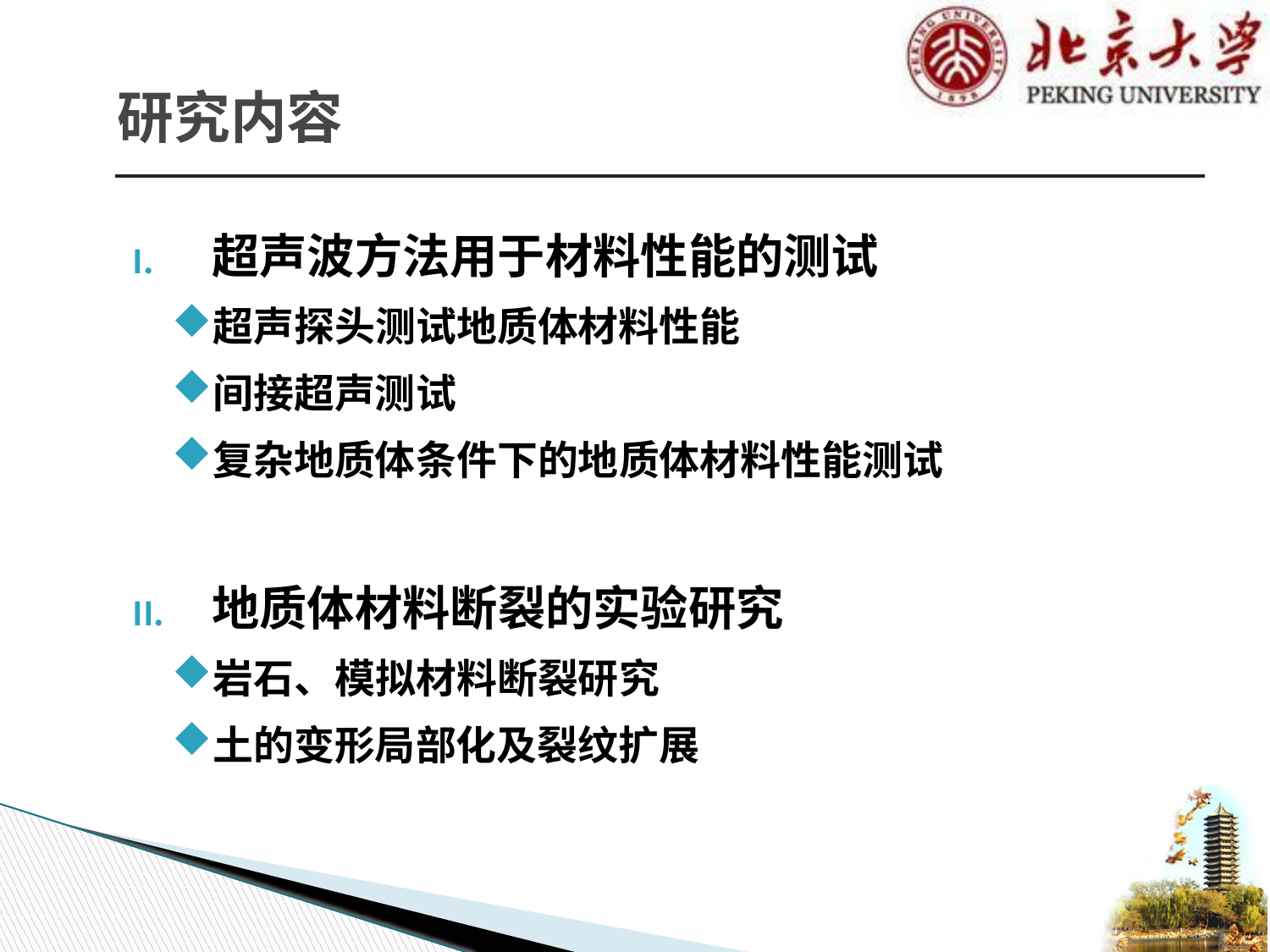

# 研究内容
超声波方法用于材料性能的测试
超声探头测试地质体材料性能
间接超声测试
复杂地质体条件下的地质体材料性能测试

地质体材料断裂的实验研究
岩石、模拟材料断裂研究
土的变形局部化及裂纹扩展